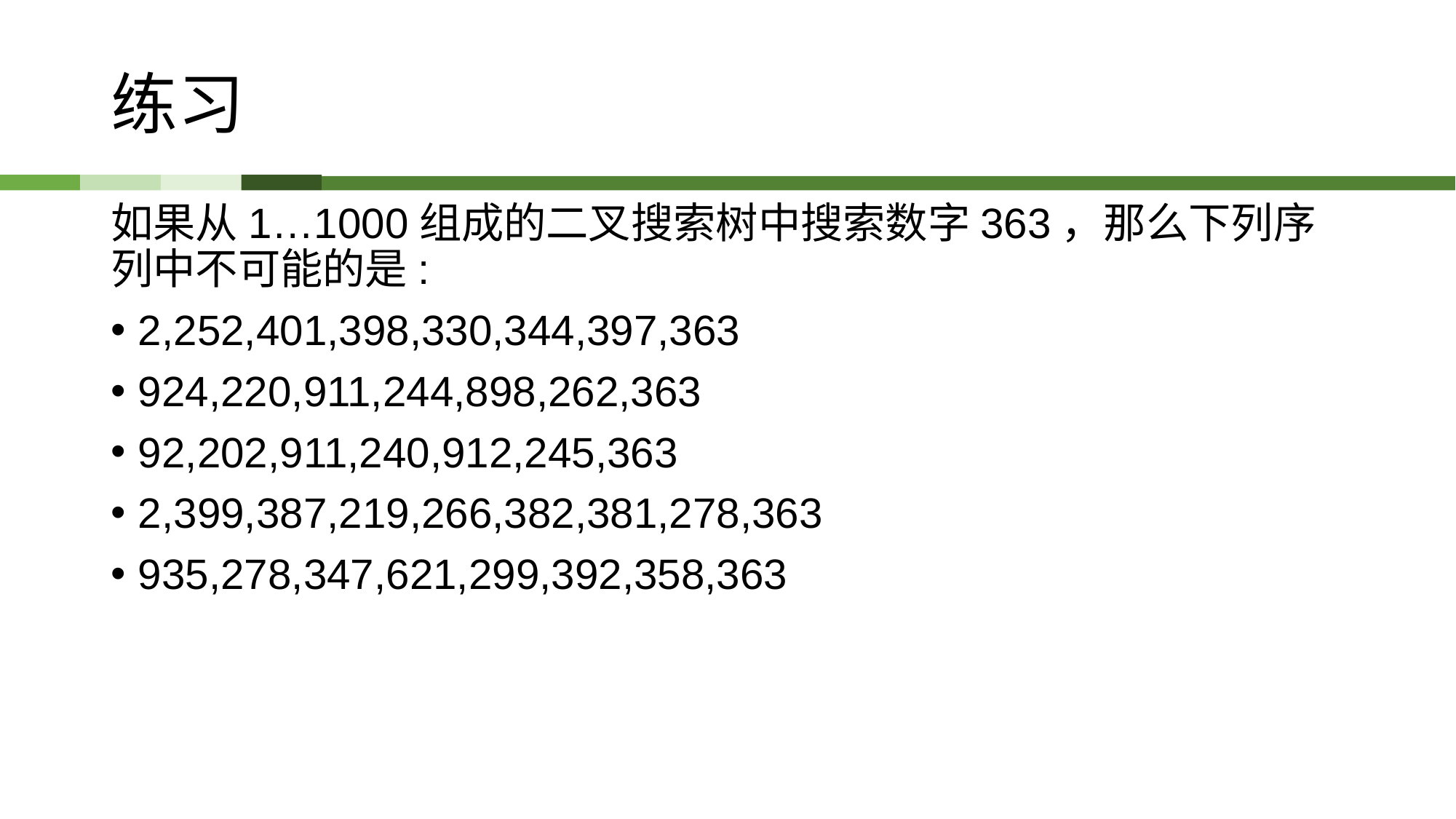

# 练习
如果从1…1000组成的二叉搜索树中搜索数字363，那么下列序列中不可能的是:
2,252,401,398,330,344,397,363
924,220,911,244,898,262,363
92,202,911,240,912,245,363
2,399,387,219,266,382,381,278,363
935,278,347,621,299,392,358,363